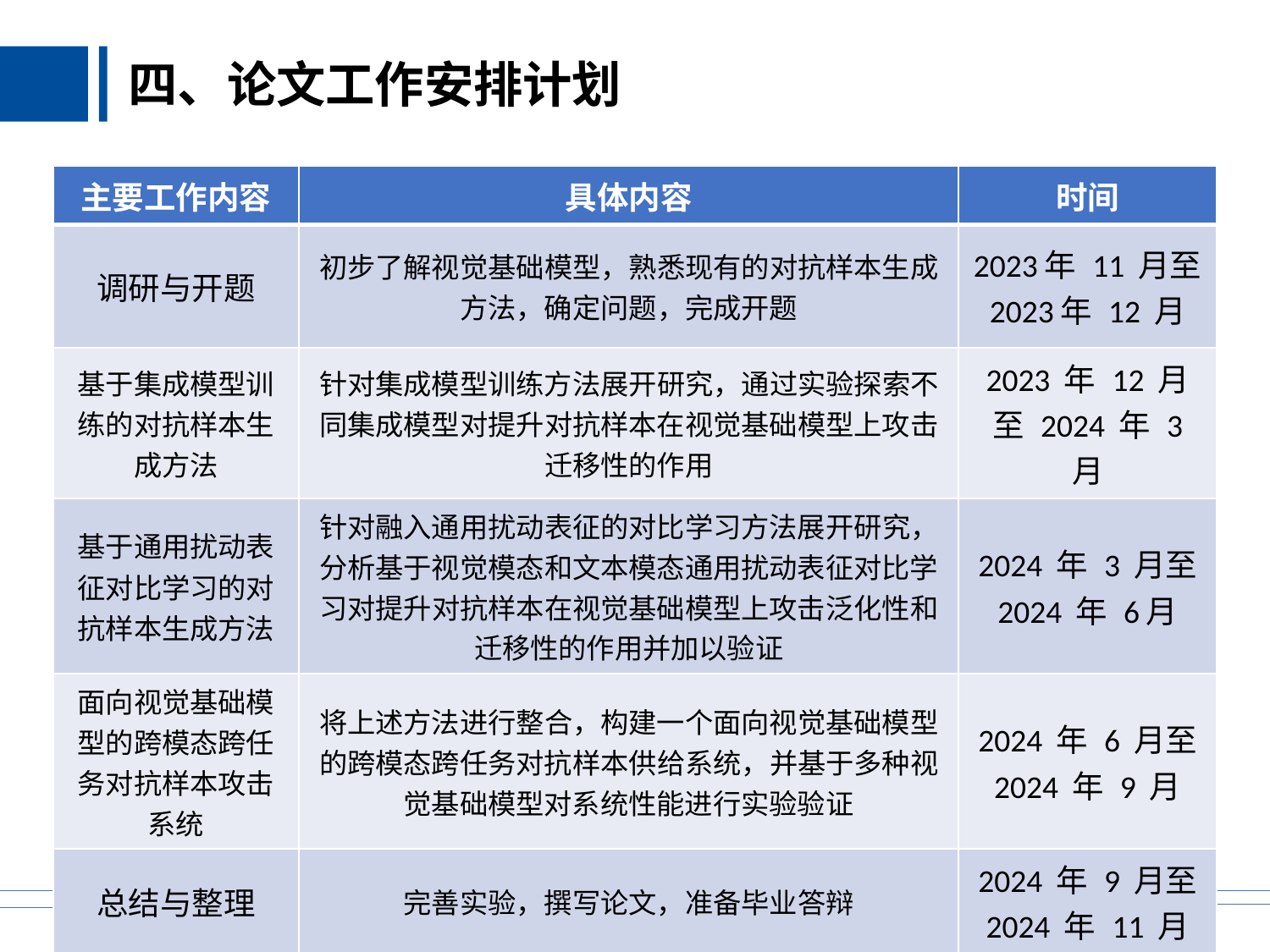

四、论文工作安排计划
| 主要工作内容 | 具体内容 | 时间 |
| --- | --- | --- |
| 调研与开题 | 初步了解视觉基础模型，熟悉现有的对抗样本生成方法，确定问题，完成开题 | 2023年 11 月至 2023年 12 月 |
| 基于集成模型训练的对抗样本生成方法 | 针对集成模型训练方法展开研究，通过实验探索不同集成模型对提升对抗样本在视觉基础模型上攻击迁移性的作用 | 2023 年 12 月至 2024 年 3 月 |
| 基于通用扰动表征对比学习的对抗样本生成方法 | 针对融入通用扰动表征的对比学习方法展开研究，分析基于视觉模态和文本模态通用扰动表征对比学习对提升对抗样本在视觉基础模型上攻击泛化性和迁移性的作用并加以验证 | 2024 年 3 月至 2024 年 6月 |
| 面向视觉基础模型的跨模态跨任务对抗样本攻击系统 | 将上述方法进行整合，构建一个面向视觉基础模型的跨模态跨任务对抗样本供给系统，并基于多种视觉基础模型对系统性能进行实验验证 | 2024 年 6 月至 2024 年 9 月 |
| 总结与整理 | 完善实验，撰写论文，准备毕业答辩 | 2024 年 9 月至 2024 年 11 月 |